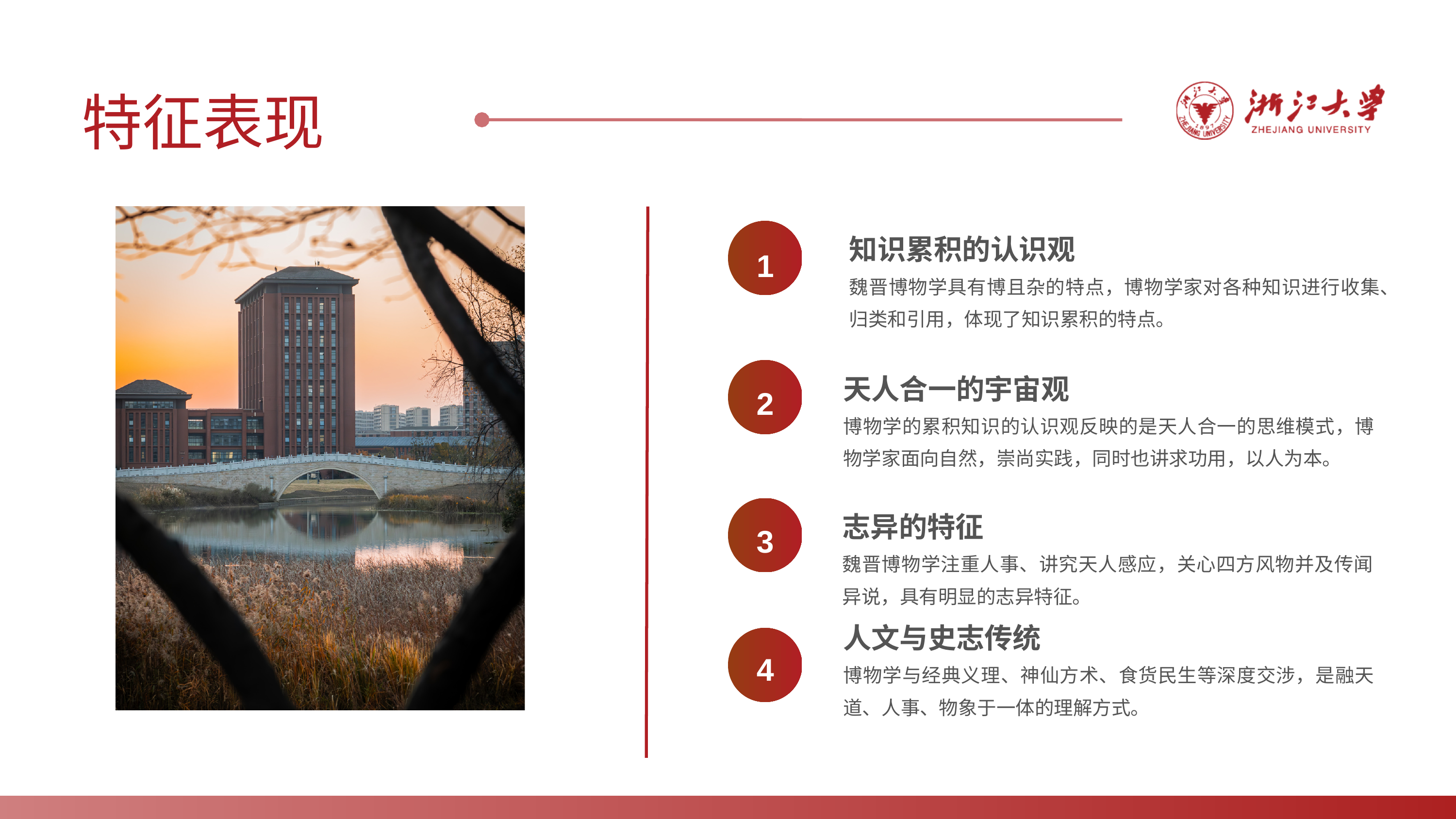

特征表现

1
知识累积的认识观
魏晋博物学具有博且杂的特点，博物学家对各种知识进行收集、归类和引用，体现了知识累积的特点。

2
天人合一的宇宙观
博物学的累积知识的认识观反映的是天人合一的思维模式，博物学家面向自然，崇尚实践，同时也讲求功用，以人为本。

3
志异的特征
魏晋博物学注重人事、讲究天人感应，关心四方风物并及传闻异说，具有明显的志异特征。
人文与史志传统
博物学与经典义理、神仙方术、食货民生等深度交涉，是融天道、人事、物象于一体的理解方式。

4